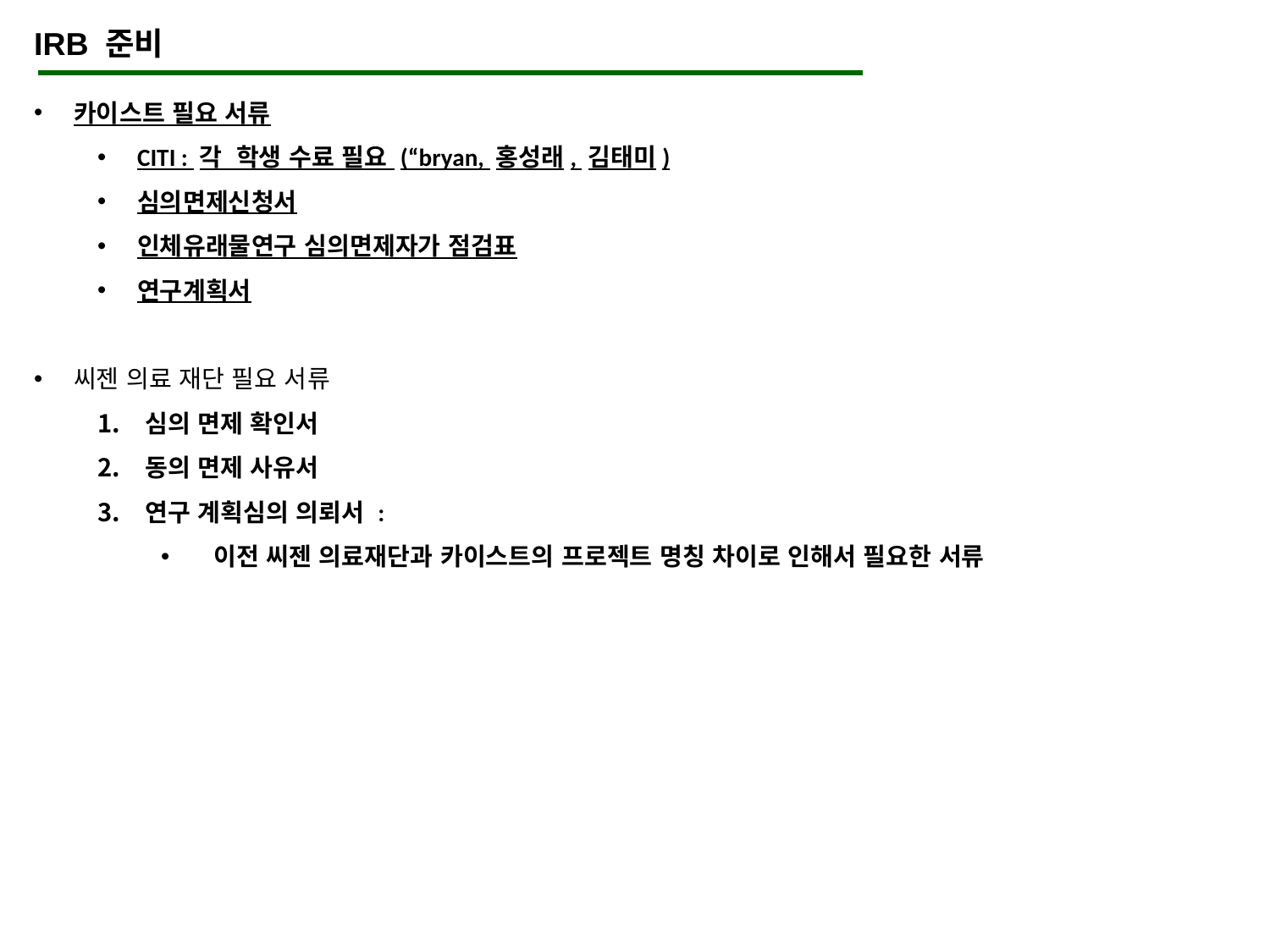

IRB 준비
카이스트 필요 서류
CITI : 각  학생 수료 필요 (“bryan, 홍성래, 김태미)
심의면제신청서
인체유래물연구 심의면제자가 점검표
연구계획서

씨젠 의료 재단 필요 서류
심의 면제 확인서
동의 면제 사유서
연구 계획심의 의뢰서 :
 이전 씨젠 의료재단과 카이스트의 프로젝트 명칭 차이로 인해서 필요한 서류